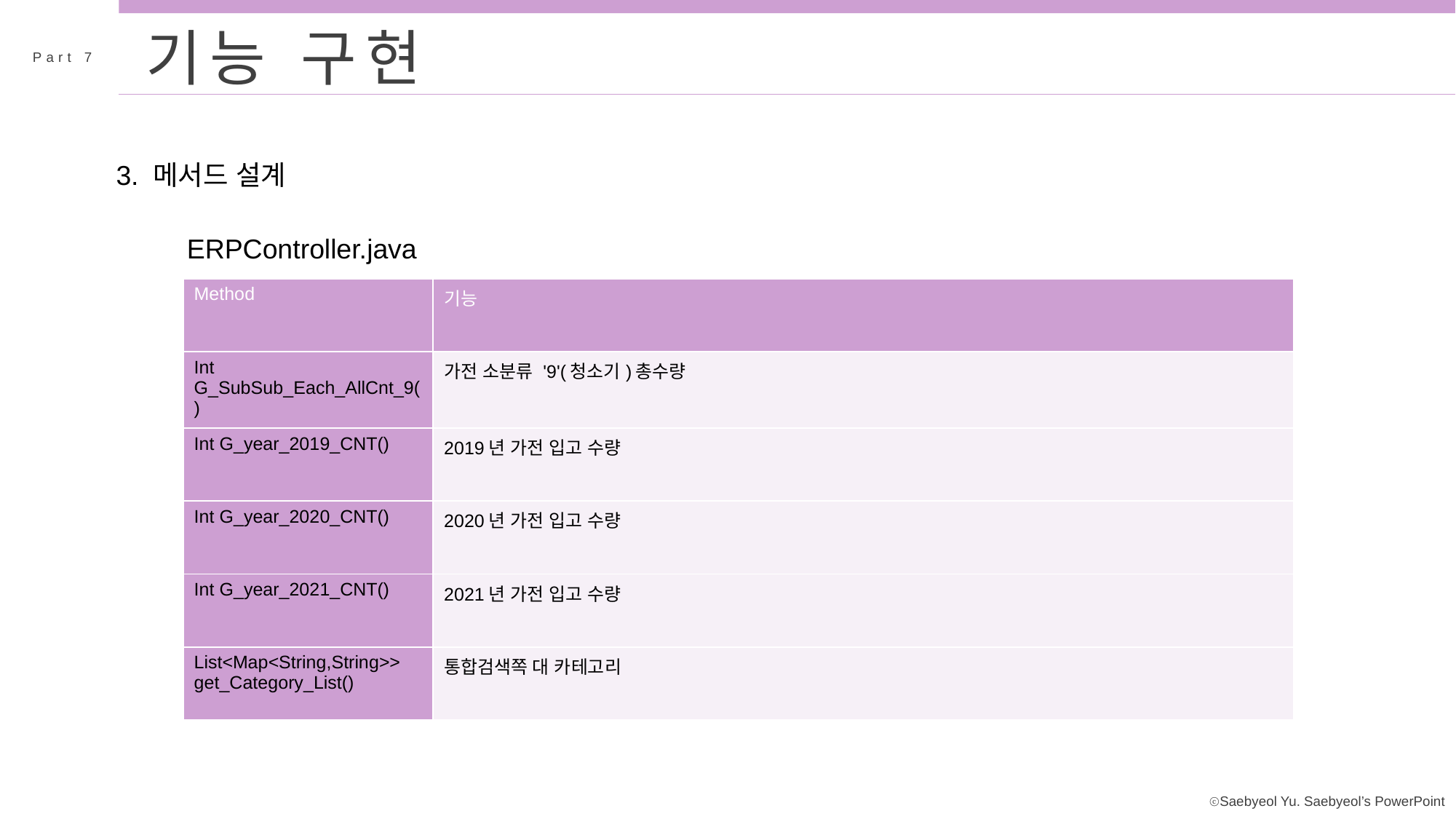

기능 구현
Part 7
3. 메서드 설계
ERPController.java
| Method | 기능 |
| --- | --- |
| Int G\_SubSub\_Each\_AllCnt\_9() | 가전 소분류 '9'(청소기)총수량 |
| Int G\_year\_2019\_CNT() | 2019년 가전 입고 수량 |
| Int G\_year\_2020\_CNT() | 2020년 가전 입고 수량 |
| Int G\_year\_2021\_CNT() | 2021년 가전 입고 수량 |
| List<Map<String,String>> get\_Category\_List() | 통합검색쪽 대 카테고리 |